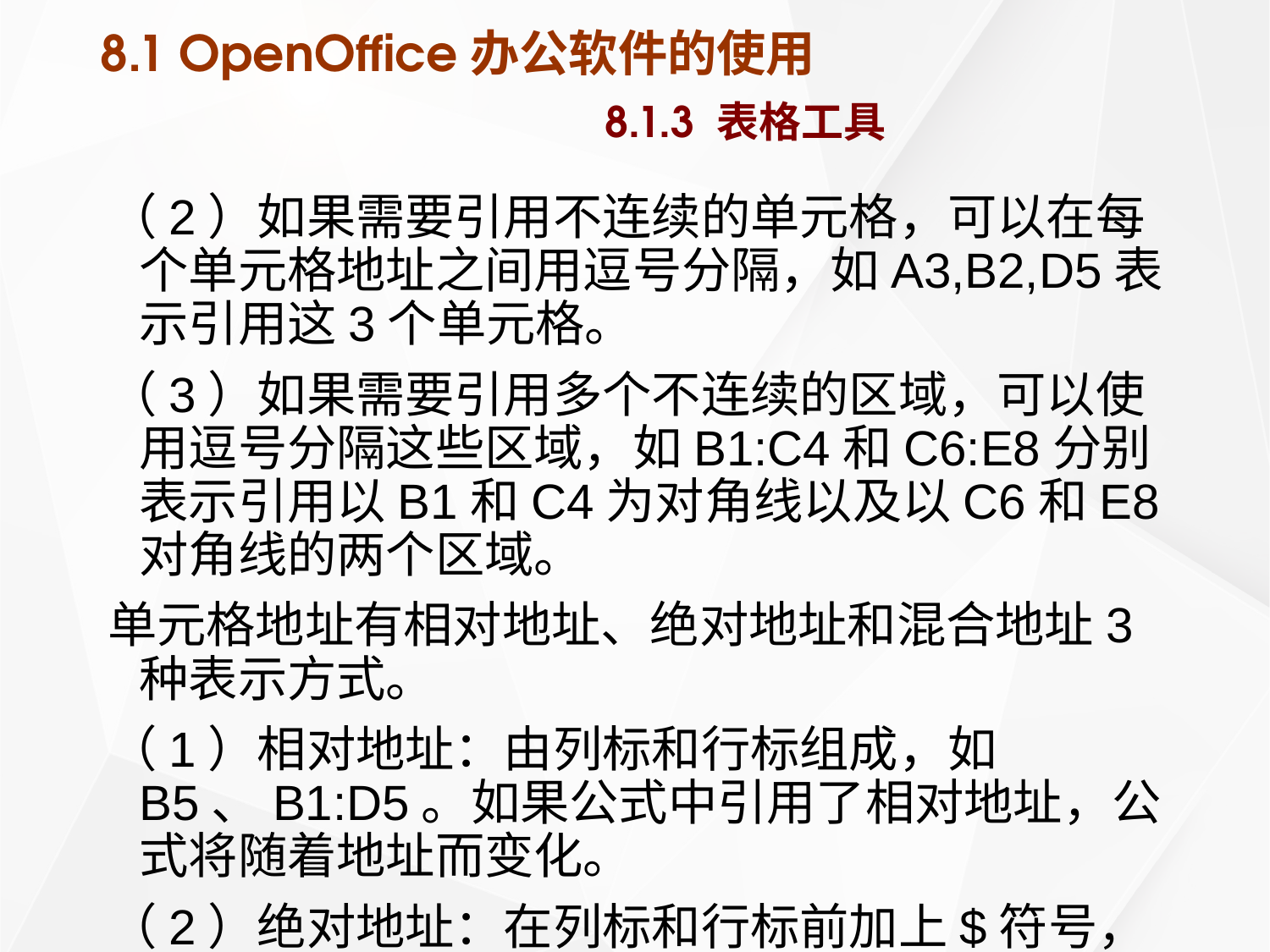

# 8.1 OpenOffice办公软件的使用 8.1.3 表格工具
（2）如果需要引用不连续的单元格，可以在每个单元格地址之间用逗号分隔，如A3,B2,D5表示引用这3个单元格。
（3）如果需要引用多个不连续的区域，可以使用逗号分隔这些区域，如B1:C4和C6:E8分别表示引用以B1和C4为对角线以及以C6和E8对角线的两个区域。
单元格地址有相对地址、绝对地址和混合地址3种表示方式。
（1）相对地址：由列标和行标组成，如B5、B1:D5。如果公式中引用了相对地址，公式将随着地址而变化。
（2）绝对地址：在列标和行标前加上$符号，如$B$5、$B$1:$D$5。如果公式中引用了绝对地址，绝对地址将固定不变。